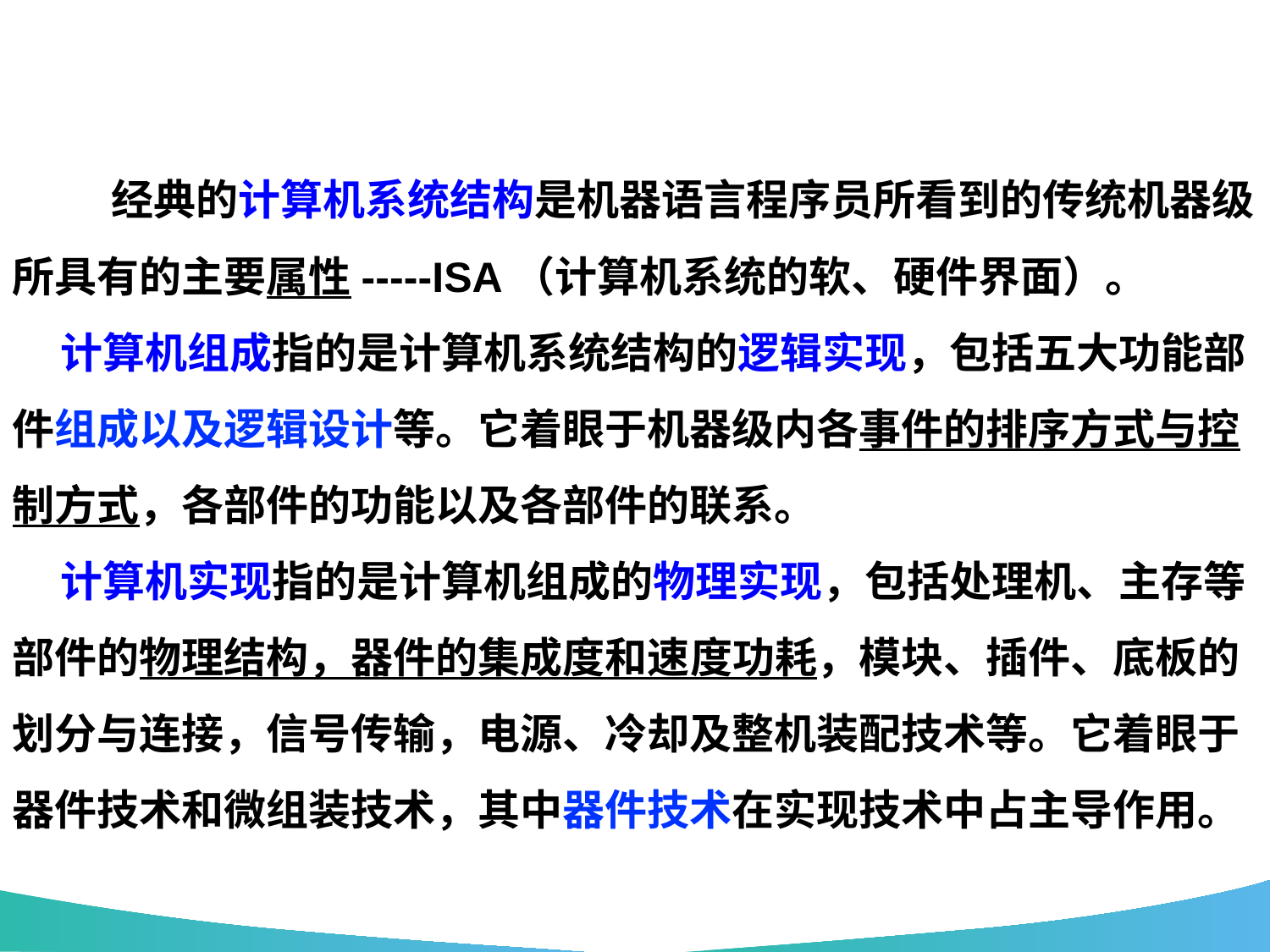

经典的计算机系统结构是机器语言程序员所看到的传统机器级所具有的主要属性-----ISA（计算机系统的软、硬件界面）。
    计算机组成指的是计算机系统结构的逻辑实现，包括五大功能部件组成以及逻辑设计等。它着眼于机器级内各事件的排序方式与控制方式，各部件的功能以及各部件的联系。
    计算机实现指的是计算机组成的物理实现，包括处理机、主存等部件的物理结构，器件的集成度和速度功耗，模块、插件、底板的划分与连接，信号传输，电源、冷却及整机装配技术等。它着眼于器件技术和微组装技术，其中器件技术在实现技术中占主导作用。